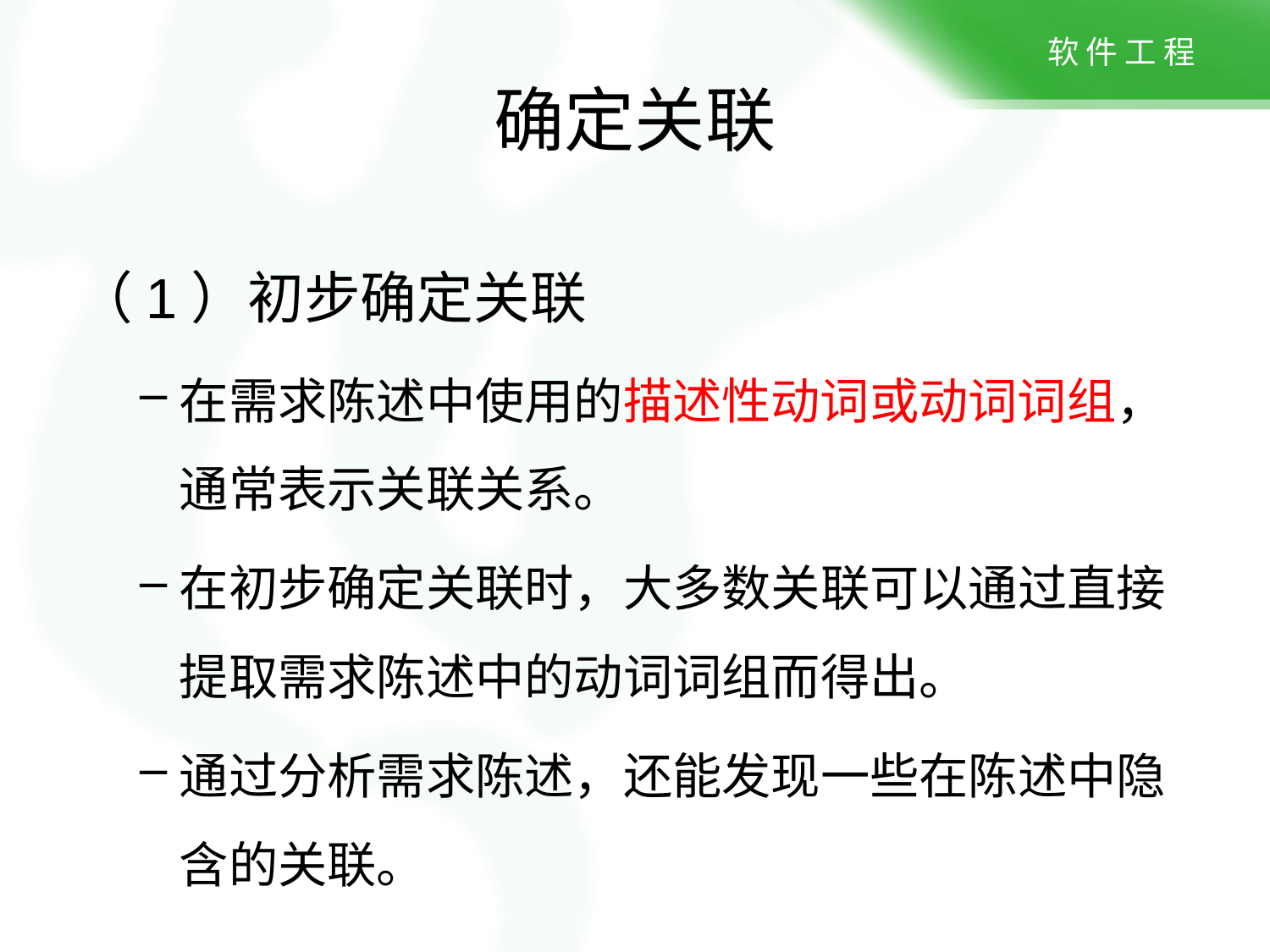

# 确定关联
（1）初步确定关联
在需求陈述中使用的描述性动词或动词词组，通常表示关联关系。
在初步确定关联时，大多数关联可以通过直接提取需求陈述中的动词词组而得出。
通过分析需求陈述，还能发现一些在陈述中隐含的关联。